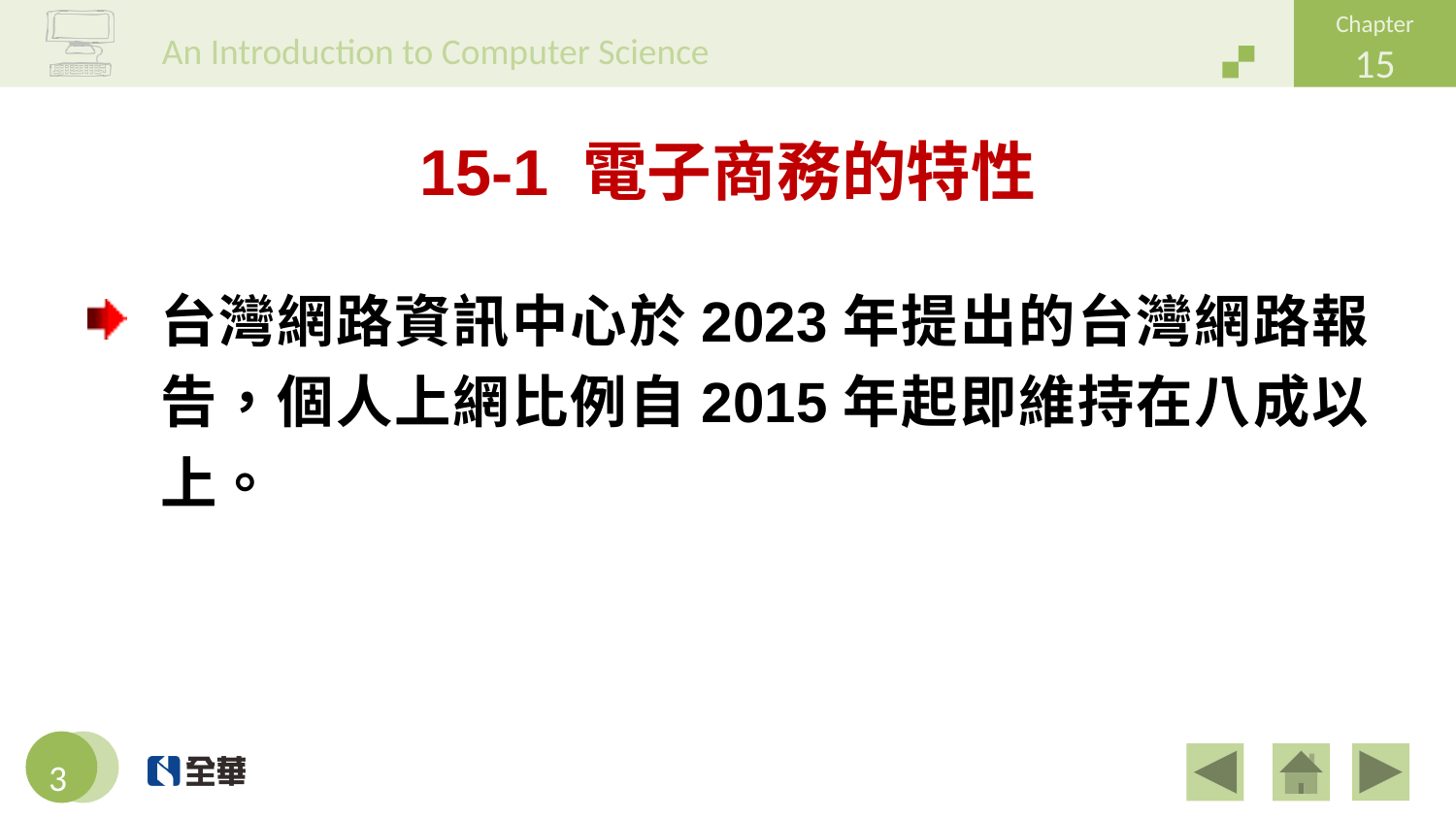

# 15-1 電子商務的特性
台灣網路資訊中心於2023年提出的台灣網路報告，個人上網比例自2015年起即維持在八成以上。